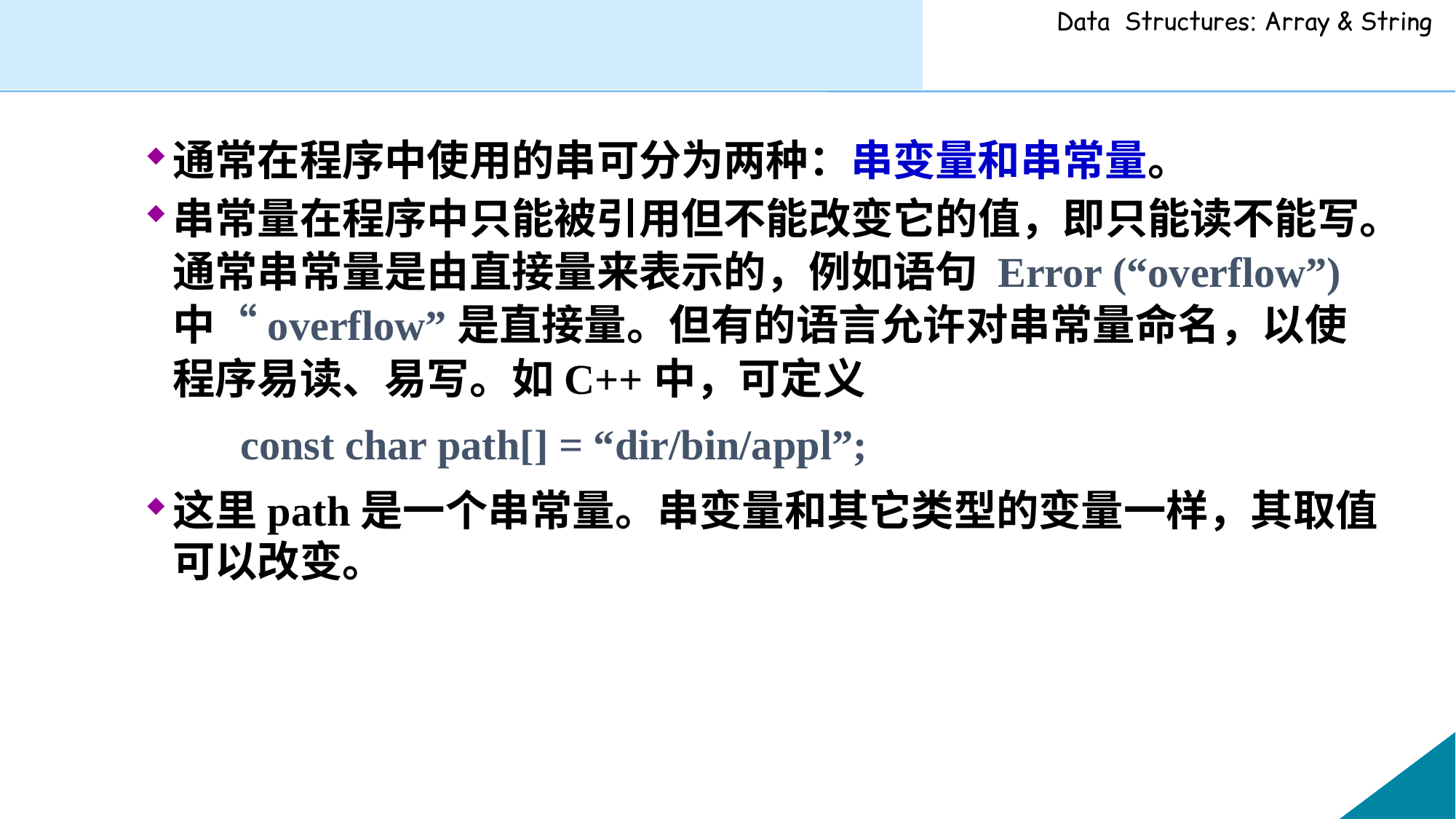

通常在程序中使用的串可分为两种：串变量和串常量。
串常量在程序中只能被引用但不能改变它的值，即只能读不能写。通常串常量是由直接量来表示的，例如语句 Error (“overflow”) 中“overflow”是直接量。但有的语言允许对串常量命名，以使程序易读、易写。如C++中，可定义
         const char path[] = “dir/bin/appl”;
这里path是一个串常量。串变量和其它类型的变量一样，其取值可以改变。